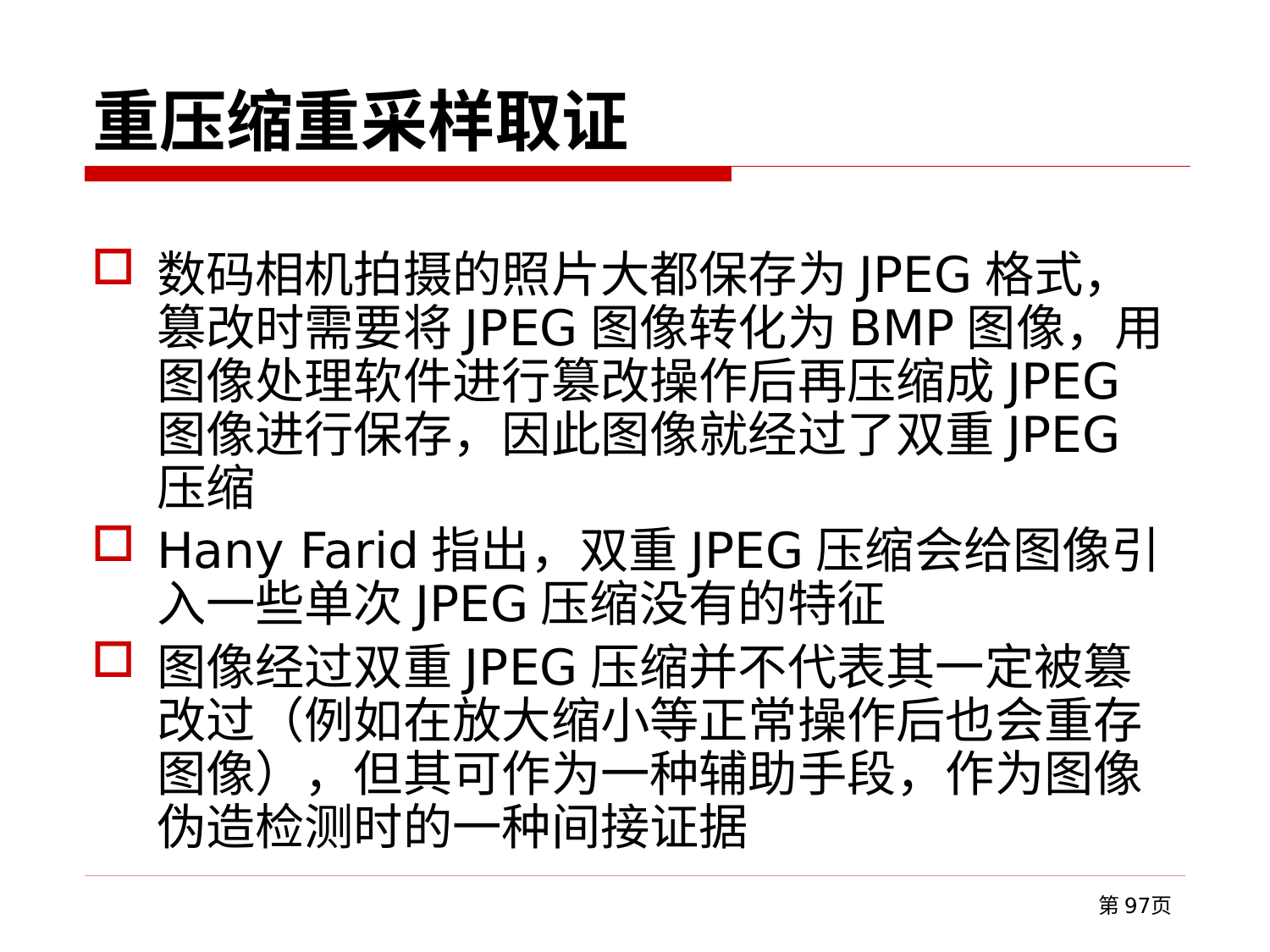

# 重压缩重采样取证
数码相机拍摄的照片大都保存为JPEG格式，篡改时需要将JPEG图像转化为BMP图像，用图像处理软件进行篡改操作后再压缩成JPEG图像进行保存，因此图像就经过了双重JPEG压缩
Hany Farid指出，双重JPEG压缩会给图像引入一些单次JPEG压缩没有的特征
图像经过双重JPEG压缩并不代表其一定被篡改过（例如在放大缩小等正常操作后也会重存图像），但其可作为一种辅助手段，作为图像伪造检测时的一种间接证据
97